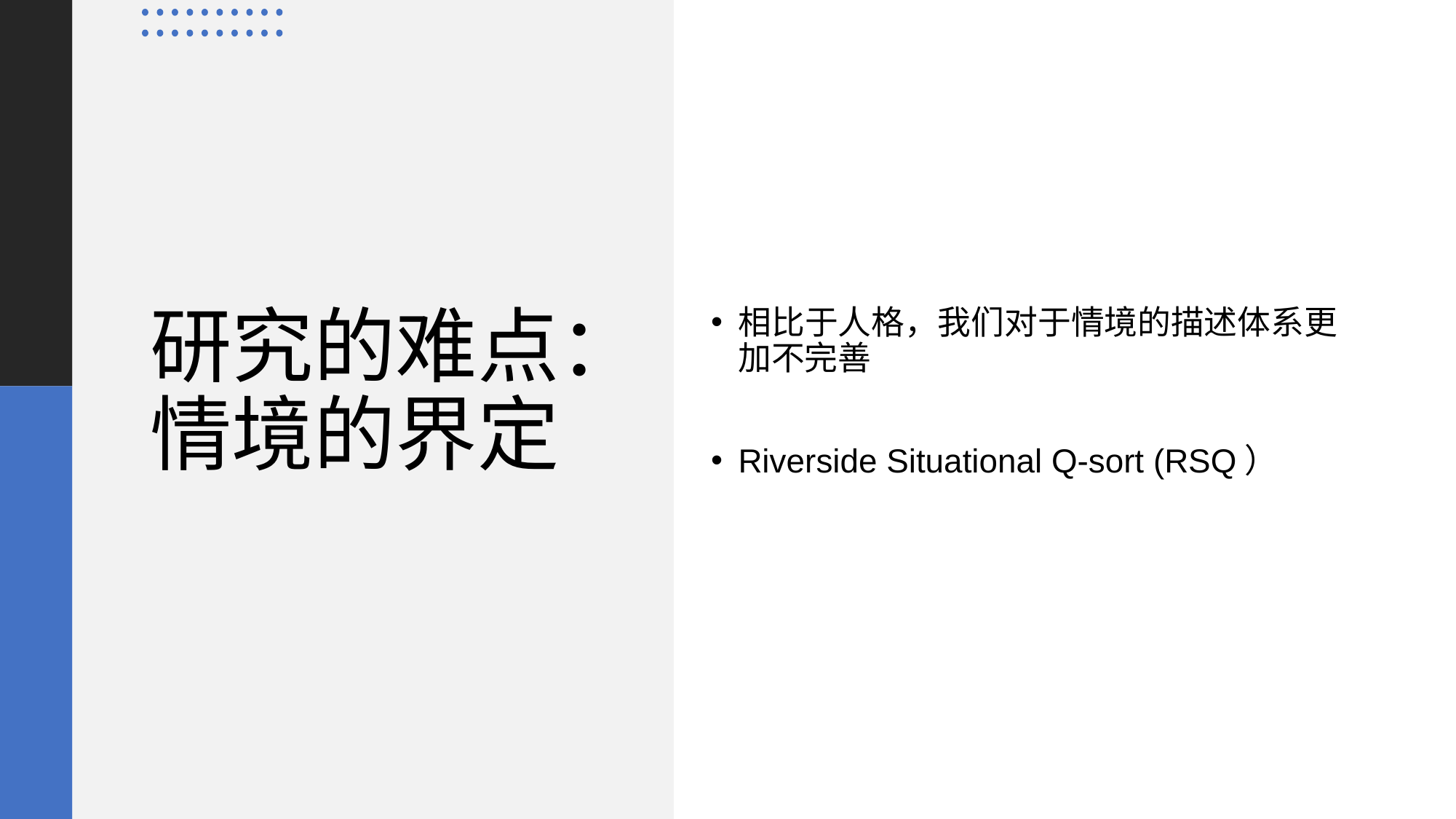

相比于人格，我们对于情境的描述体系更加不完善

Riverside Situational Q-sort (RSQ）
# 研究的难点：情境的界定